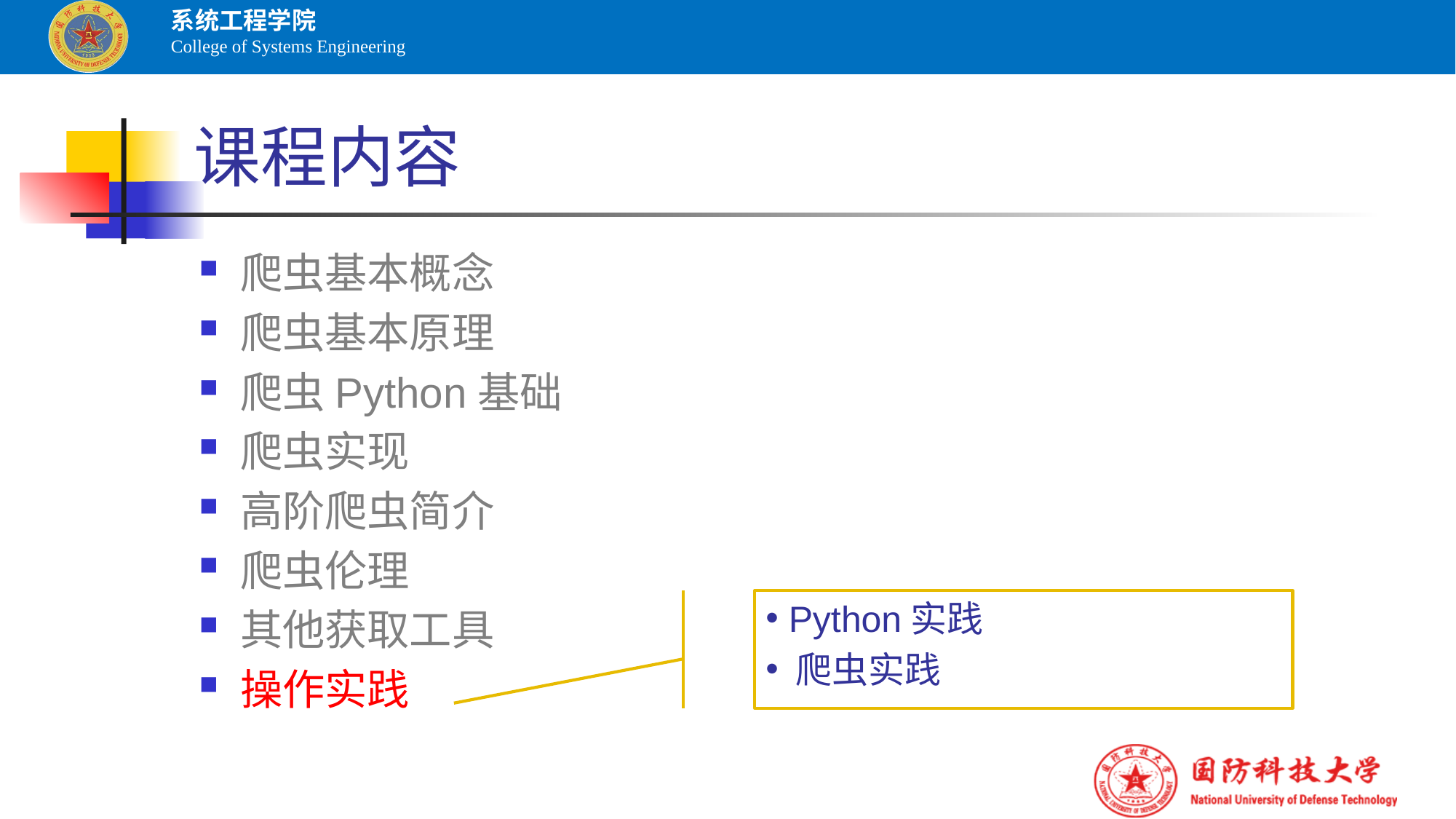

# 课程内容
爬虫基本概念
爬虫基本原理
爬虫Python基础
爬虫实现
高阶爬虫简介
爬虫伦理
其他获取工具
操作实践
 Python实践
 爬虫实践